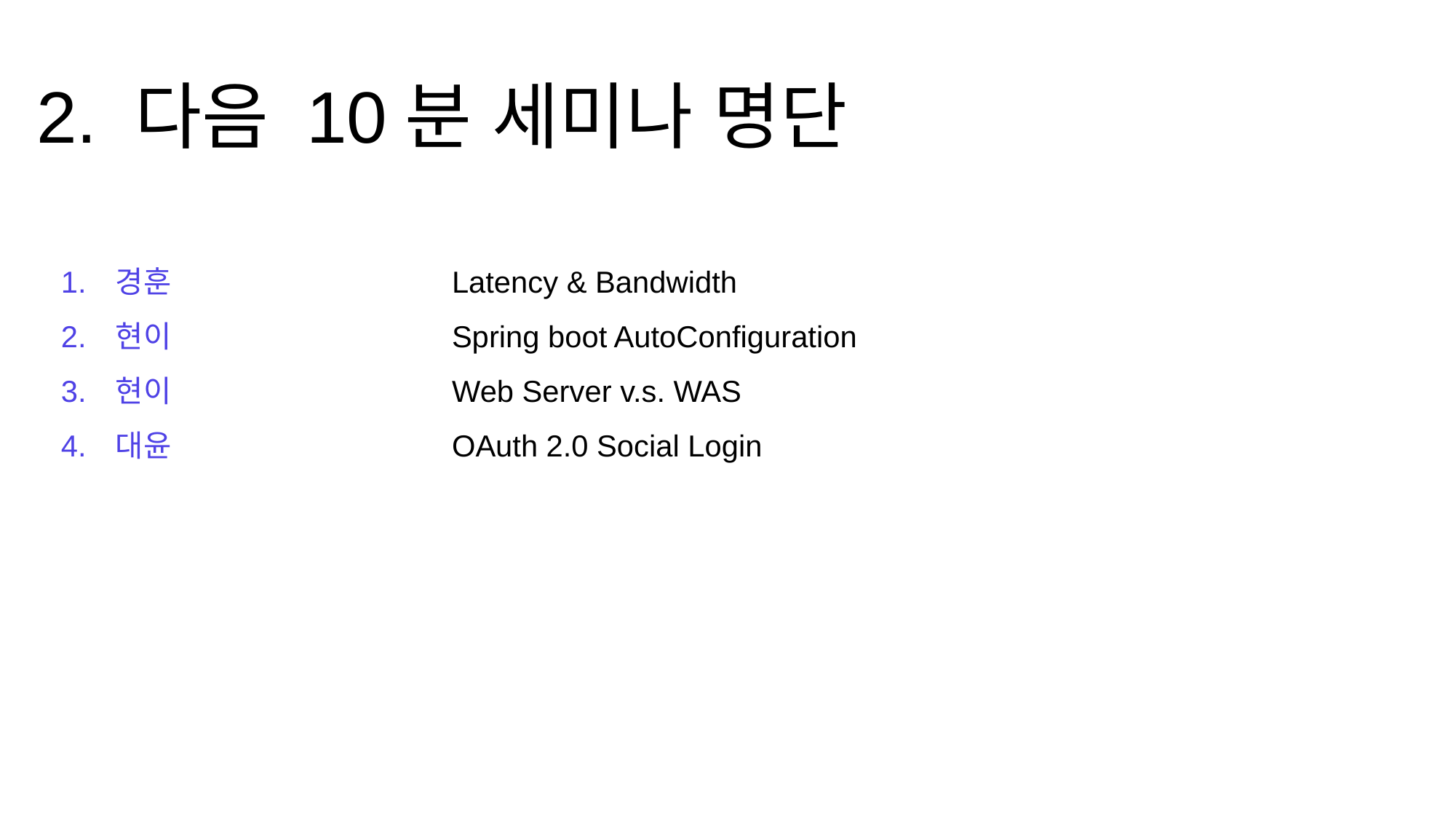

2. 다음 10분 세미나 명단
경훈
현이
현이
대윤
Latency & Bandwidth
Spring boot AutoConfiguration
Web Server v.s. WAS
OAuth 2.0 Social Login